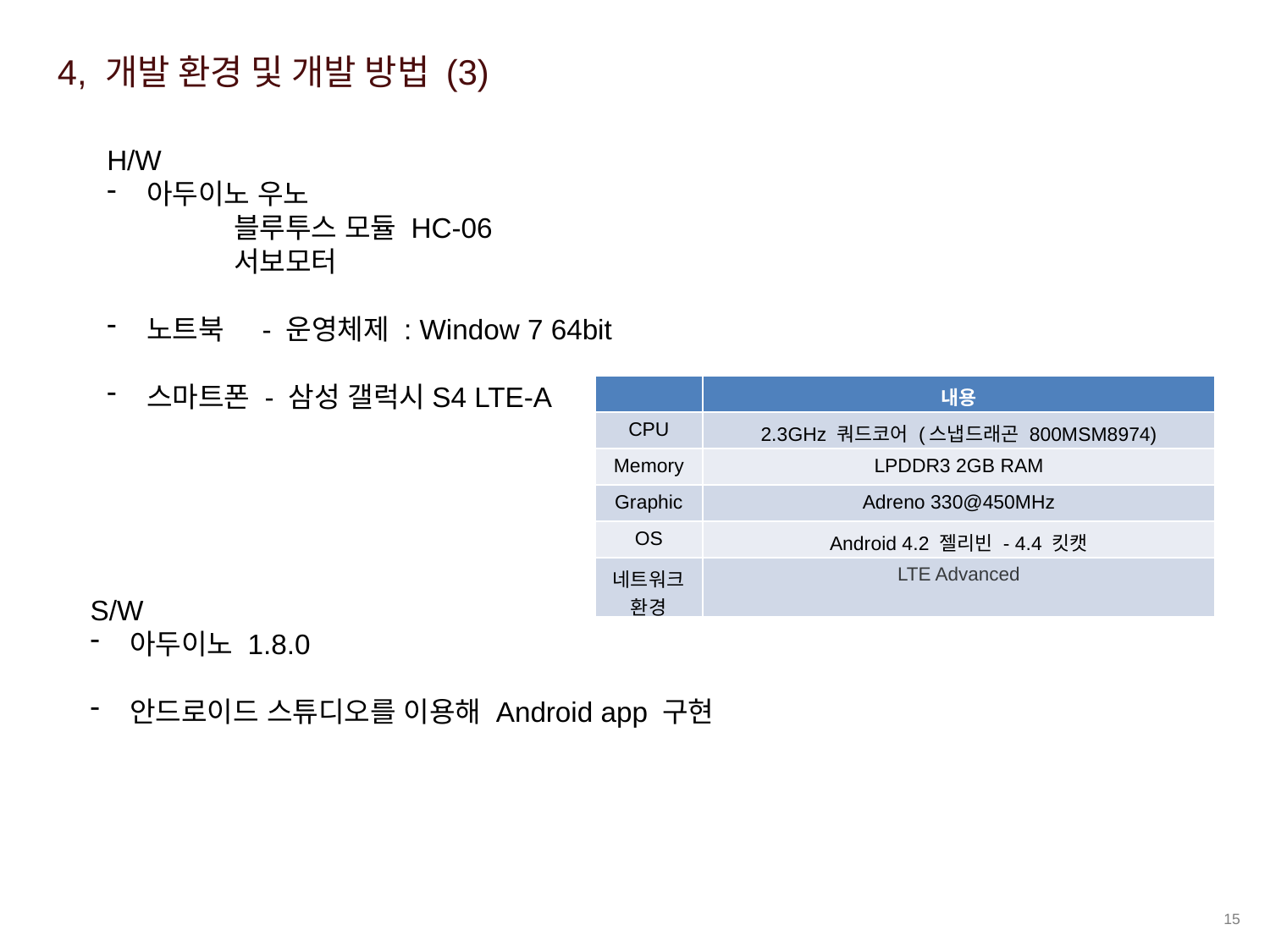

4, 개발 환경 및 개발 방법 (3)
H/W
아두이노 우노
	블루투스 모듈 HC-06
	서보모터

노트북    - 운영체제 : Window 7 64bit

스마트폰 - 삼성 갤럭시S4 LTE-A
|  | 내용 |
| --- | --- |
| CPU | 2.3GHz 쿼드코어 (스냅드래곤 800MSM8974) |
| Memory | LPDDR3 2GB RAM |
| Graphic | Adreno 330@450MHz |
| OS | Android 4.2 젤리빈 - 4.4 킷캣 |
| 네트워크 환경 | LTE Advanced |
S/W
아두이노 1.8.0

안드로이드 스튜디오를 이용해 Android app 구현